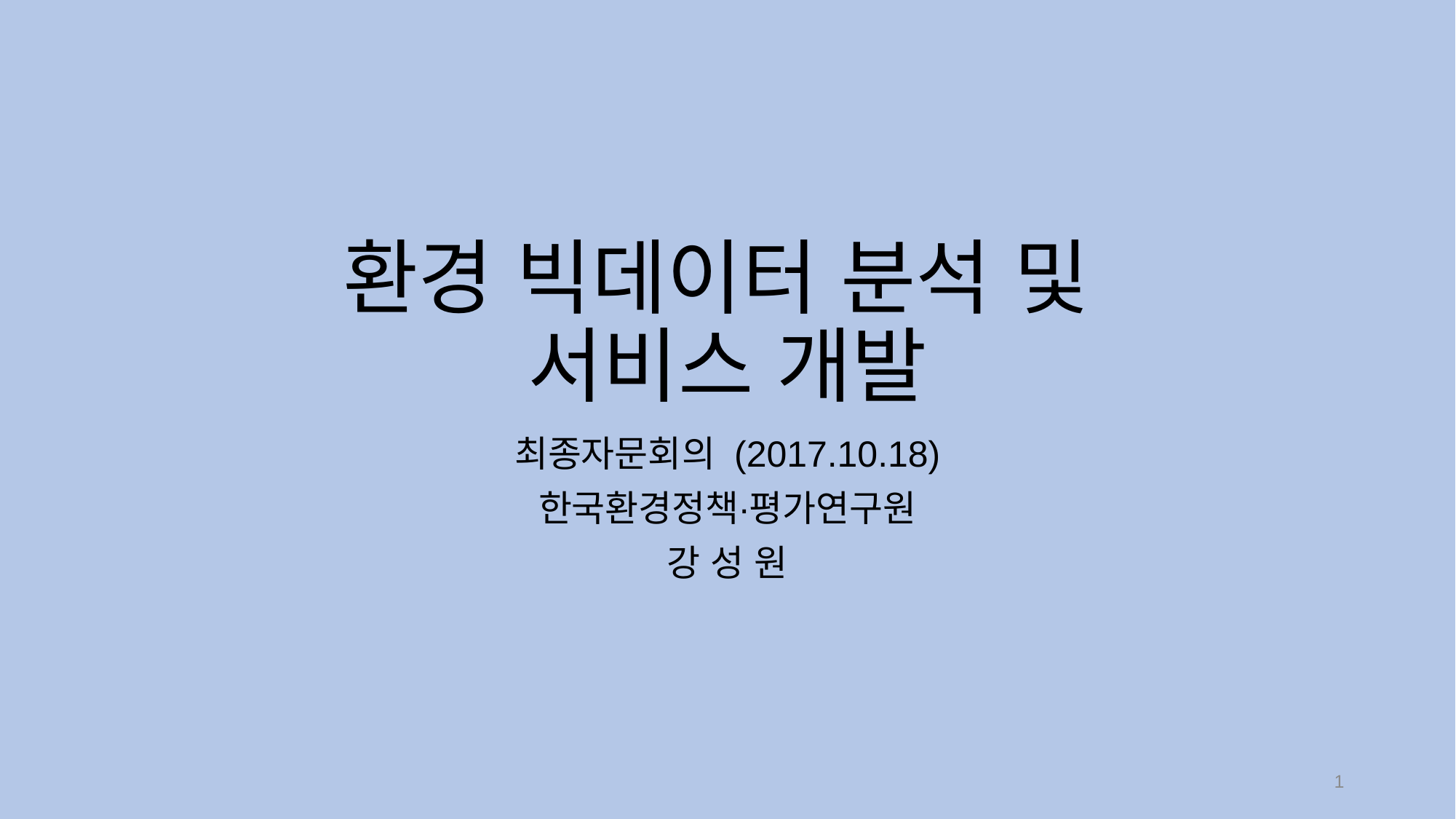

# 환경 빅데이터 분석 및 서비스 개발
최종자문회의 (2017.10.18)
한국환경정책∙평가연구원
강 성 원
1